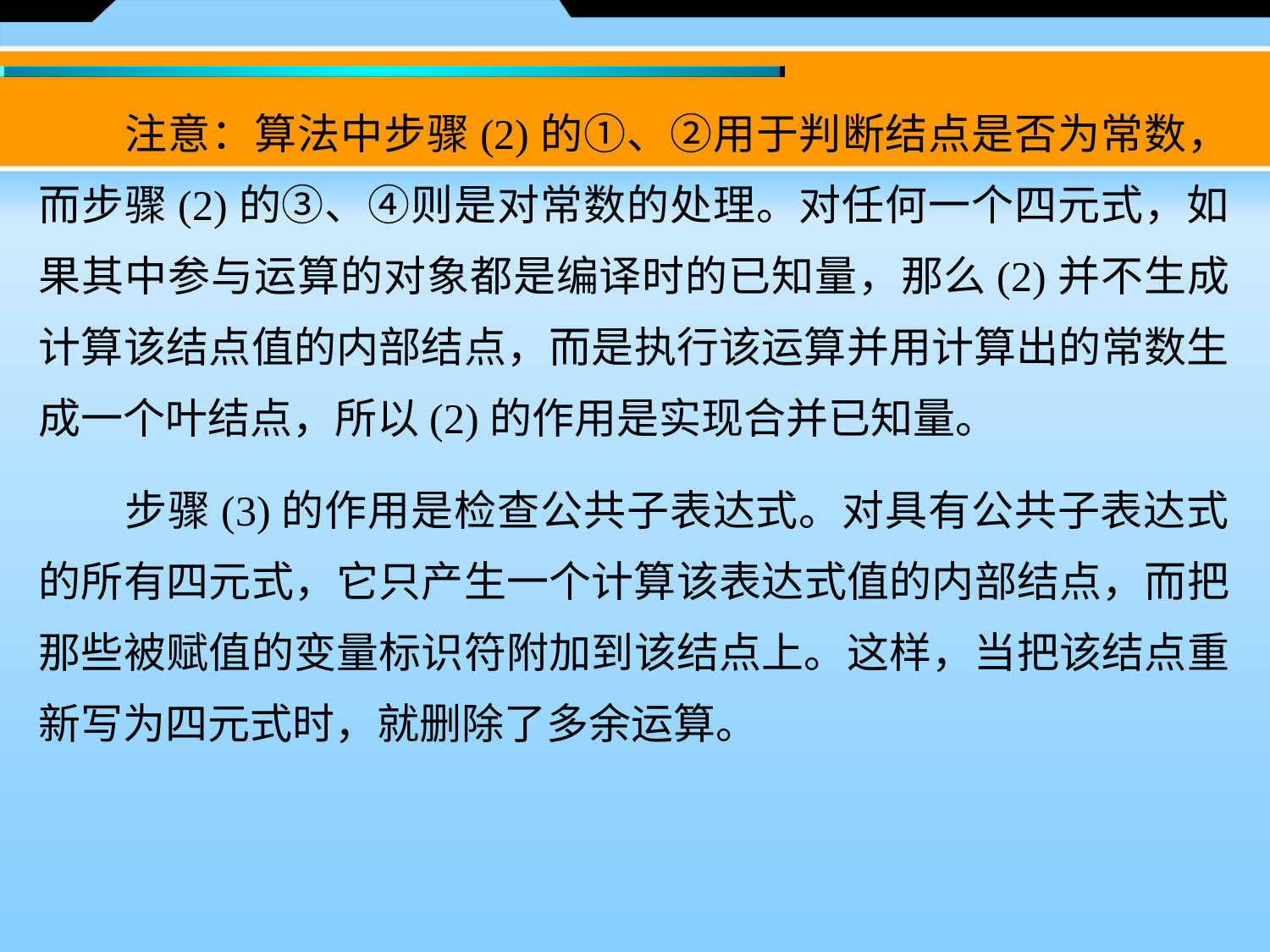

注意：算法中步骤(2)的①、②用于判断结点是否为常数，而步骤(2)的③、④则是对常数的处理。对任何一个四元式，如果其中参与运算的对象都是编译时的已知量，那么(2)并不生成计算该结点值的内部结点，而是执行该运算并用计算出的常数生成一个叶结点，所以(2)的作用是实现合并已知量。
　　步骤(3)的作用是检查公共子表达式。对具有公共子表达式的所有四元式，它只产生一个计算该表达式值的内部结点，而把那些被赋值的变量标识符附加到该结点上。这样，当把该结点重新写为四元式时，就删除了多余运算。